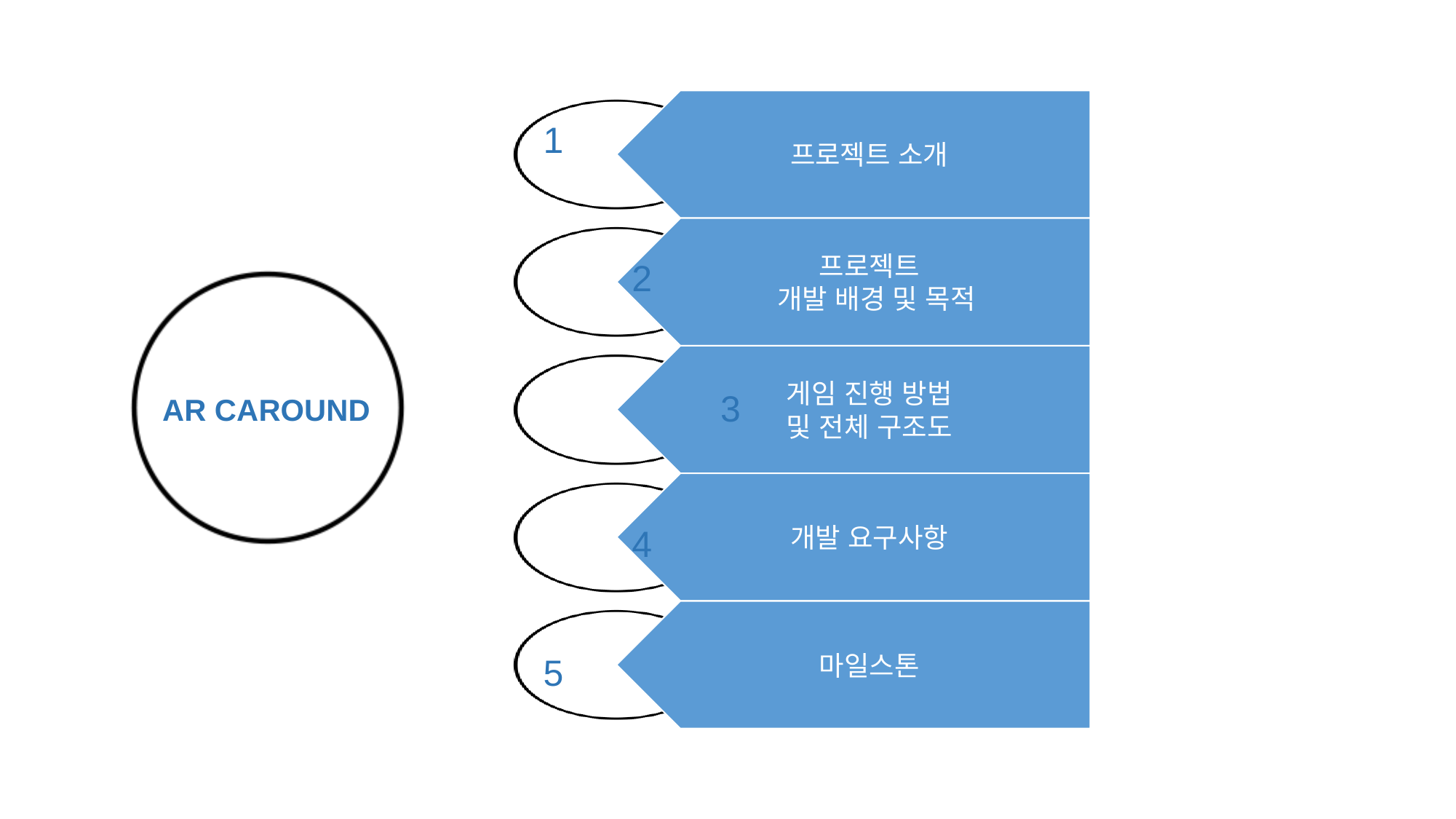

프로젝트 소개
프로젝트
 개발 배경 및 목적
게임 진행 방법
및 전체 구조도
개발 요구사항
마일스톤
1
2
3
4
5

AR CAROUND